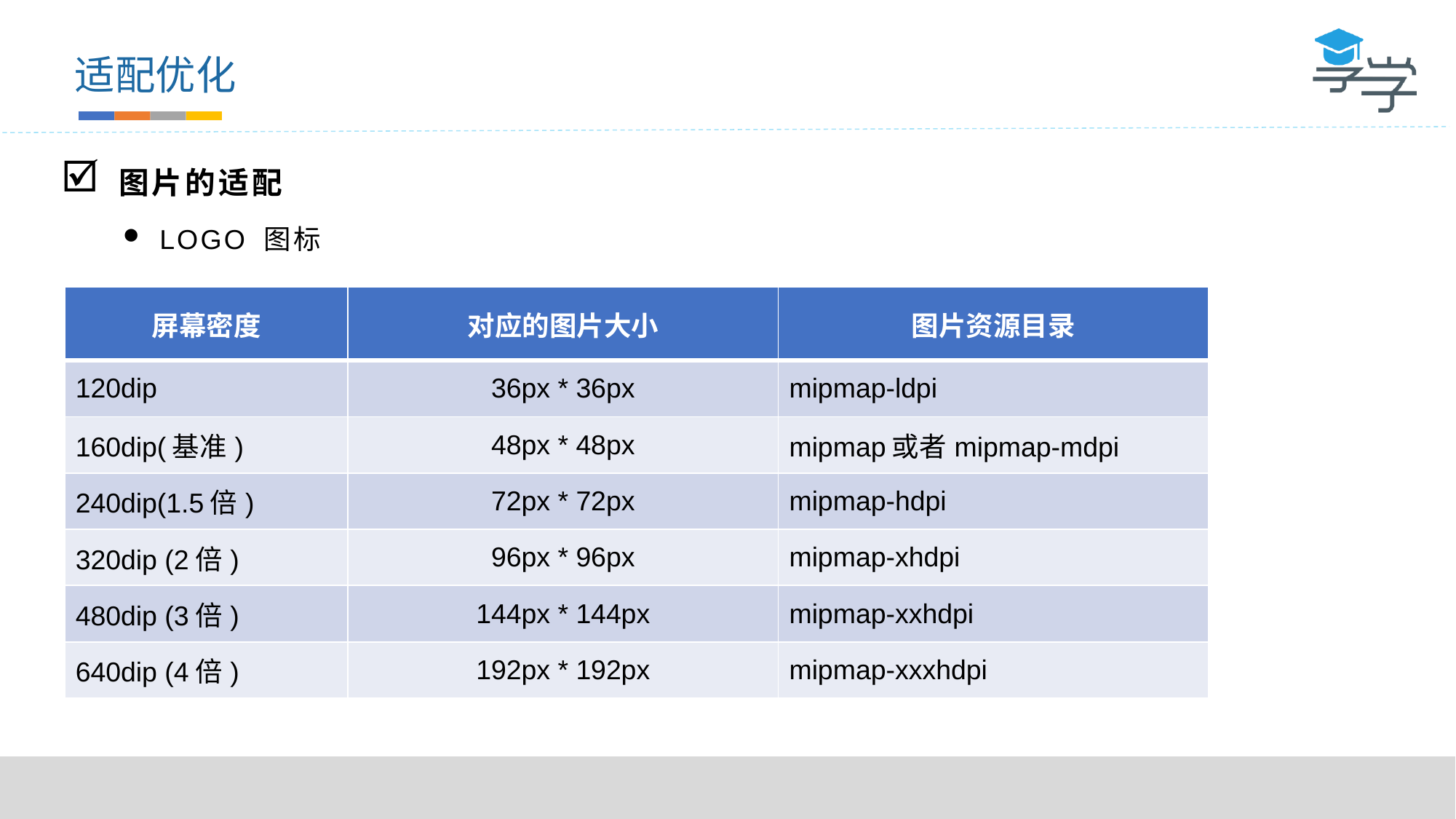

适配优化

图片的适配
LOGO 图标
| 屏幕密度 | 对应的图片大小 | 图片资源目录 |
| --- | --- | --- |
| 120dip | 36px \* 36px | mipmap-ldpi |
| 160dip(基准) | 48px \* 48px | mipmap或者mipmap-mdpi |
| 240dip(1.5倍) | 72px \* 72px | mipmap-hdpi |
| 320dip (2倍) | 96px \* 96px | mipmap-xhdpi |
| 480dip (3倍) | 144px \* 144px | mipmap-xxhdpi |
| 640dip (4倍) | 192px \* 192px | mipmap-xxxhdpi |